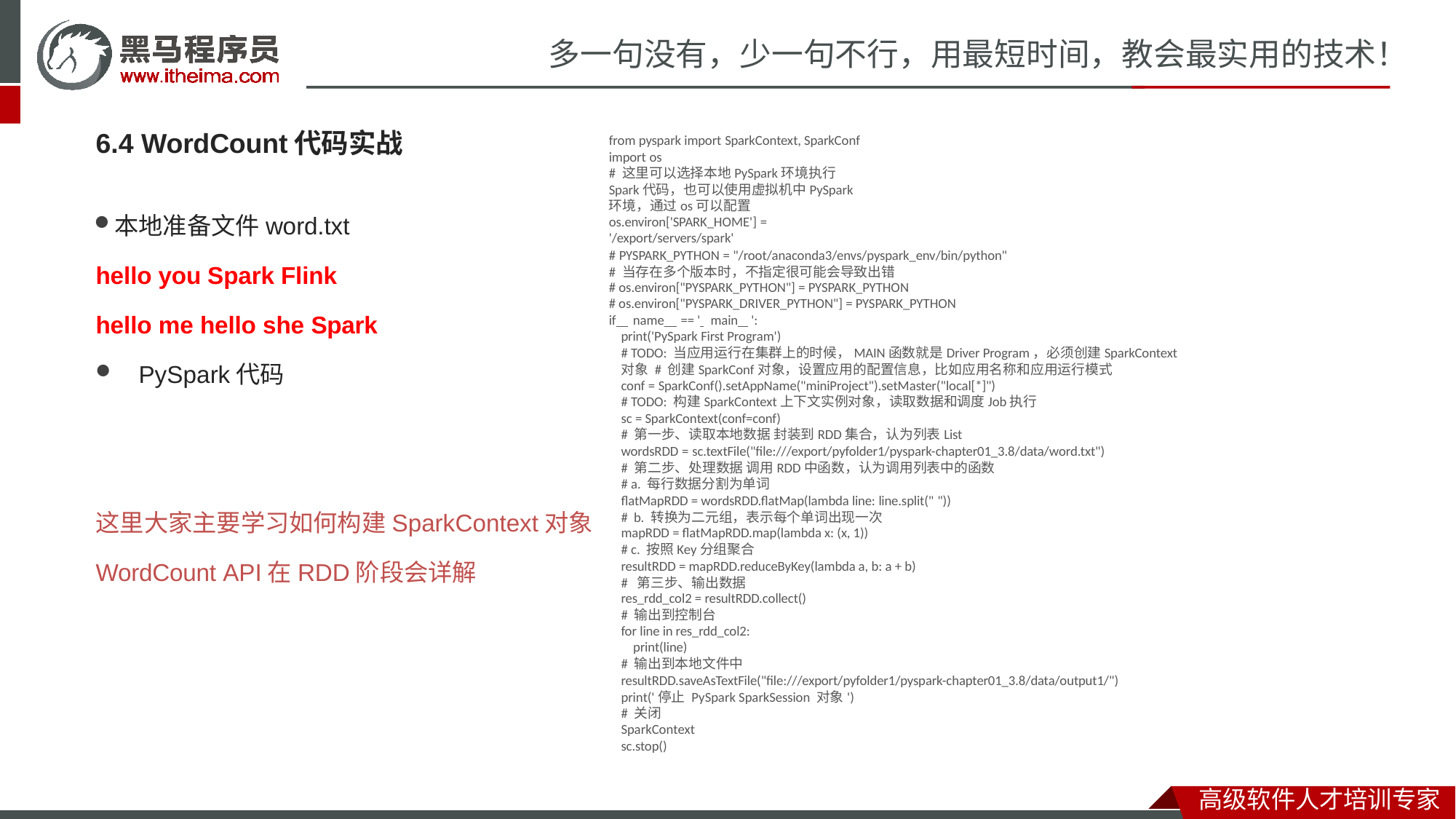

# 多一句没有，少一句不行，用最短时间，教会最实用的技术！

6.4 WordCount代码实战
本地准备文件word.txt  hello you Spark Flink  hello me hello she Spark
PySpark代码
from pyspark import SparkContext, SparkConf  import os
# 这里可以选择本地PySpark环境执行Spark代码，也可以使用虚拟机中PySpark环境，通过os可以配置
os.environ['SPARK_HOME'] = '/export/servers/spark'
# PYSPARK_PYTHON = "/root/anaconda3/envs/pyspark_env/bin/python"  # 当存在多个版本时，不指定很可能会导致出错
# os.environ["PYSPARK_PYTHON"] = PYSPARK_PYTHON
# os.environ["PYSPARK_DRIVER_PYTHON"] = PYSPARK_PYTHON
if  name     == ' main  ':
print('PySpark First Program')
# TODO: 当应用运行在集群上的时候，MAIN函数就是Driver Program，必须创建SparkContext对象 # 创建SparkConf对象，设置应用的配置信息，比如应用名称和应用运行模式
conf = SparkConf().setAppName("miniProject").setMaster("local[*]")
# TODO: 构建SparkContext上下文实例对象，读取数据和调度Job执行
sc = SparkContext(conf=conf)
# 第一步、读取本地数据封装到RDD集合，认为列表List
wordsRDD = sc.textFile("file:///export/pyfolder1/pyspark-chapter01_3.8/data/word.txt")  # 第二步、处理数据调用RDD中函数，认为调用列表中的函数
# a. 每行数据分割为单词
flatMapRDD = wordsRDD.flatMap(lambda line: line.split(" "))  # b. 转换为二元组，表示每个单词出现一次
mapRDD = flatMapRDD.map(lambda x: (x, 1))
# c. 按照Key分组聚合
resultRDD = mapRDD.reduceByKey(lambda a, b: a + b)  # 第三步、输出数据
res_rdd_col2 = resultRDD.collect()
# 输出到控制台
for line in res_rdd_col2:
print(line)
# 输出到本地文件中
resultRDD.saveAsTextFile("file:///export/pyfolder1/pyspark-chapter01_3.8/data/output1/")  print('停止 PySpark SparkSession 对象')
# 关闭SparkContext  sc.stop()
这里大家主要学习如何构建SparkContext对象
WordCount API在RDD阶段会详解
高级软件人才培训专家